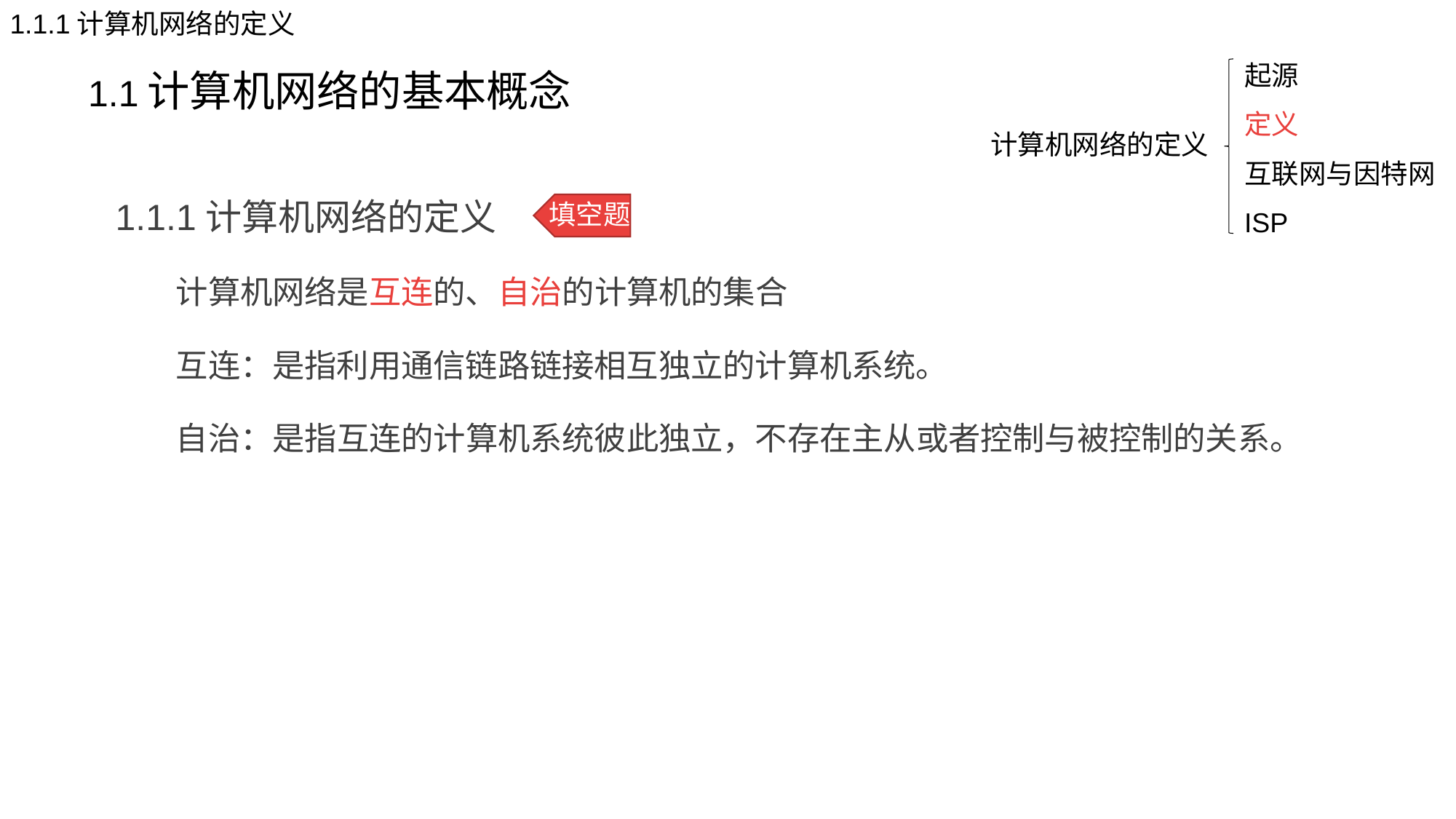

1.1.1计算机网络的定义
# 1.1计算机网络的基本概念
起源
定义
互联网与因特网
ISP

计算机网络的定义
1.1.1计算机网络的定义
           计算机网络是互连的、自治的计算机的集合
           互连：是指利用通信链路链接相互独立的计算机系统。
           自治：是指互连的计算机系统彼此独立，不存在主从或者控制与被控制的关系。

填空题